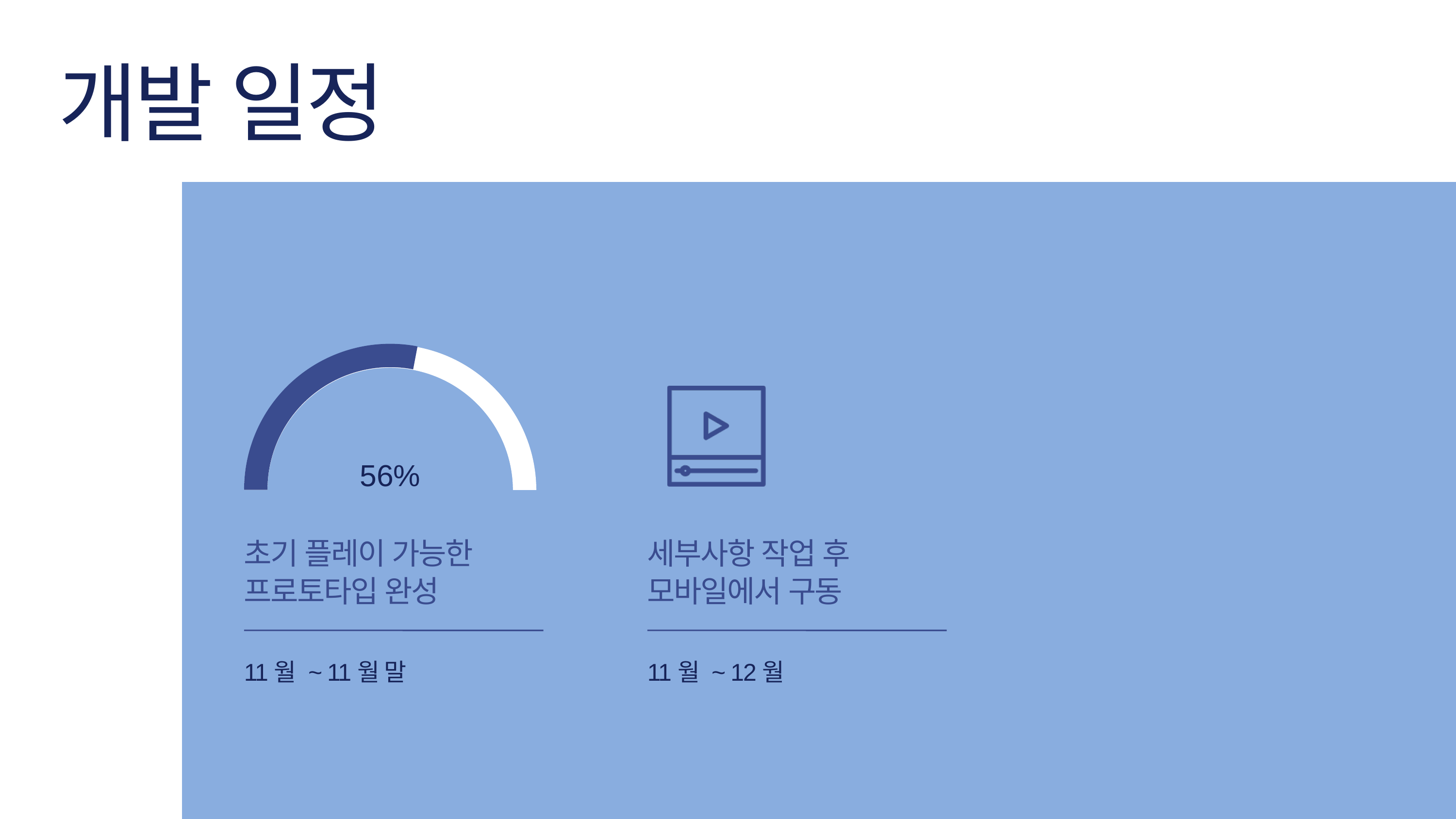

개발 일정

56%

초기 플레이 가능한
프로토타입 완성
세부사항 작업 후
모바일에서 구동

11월 ~ 11월 말
11월 ~ 12월